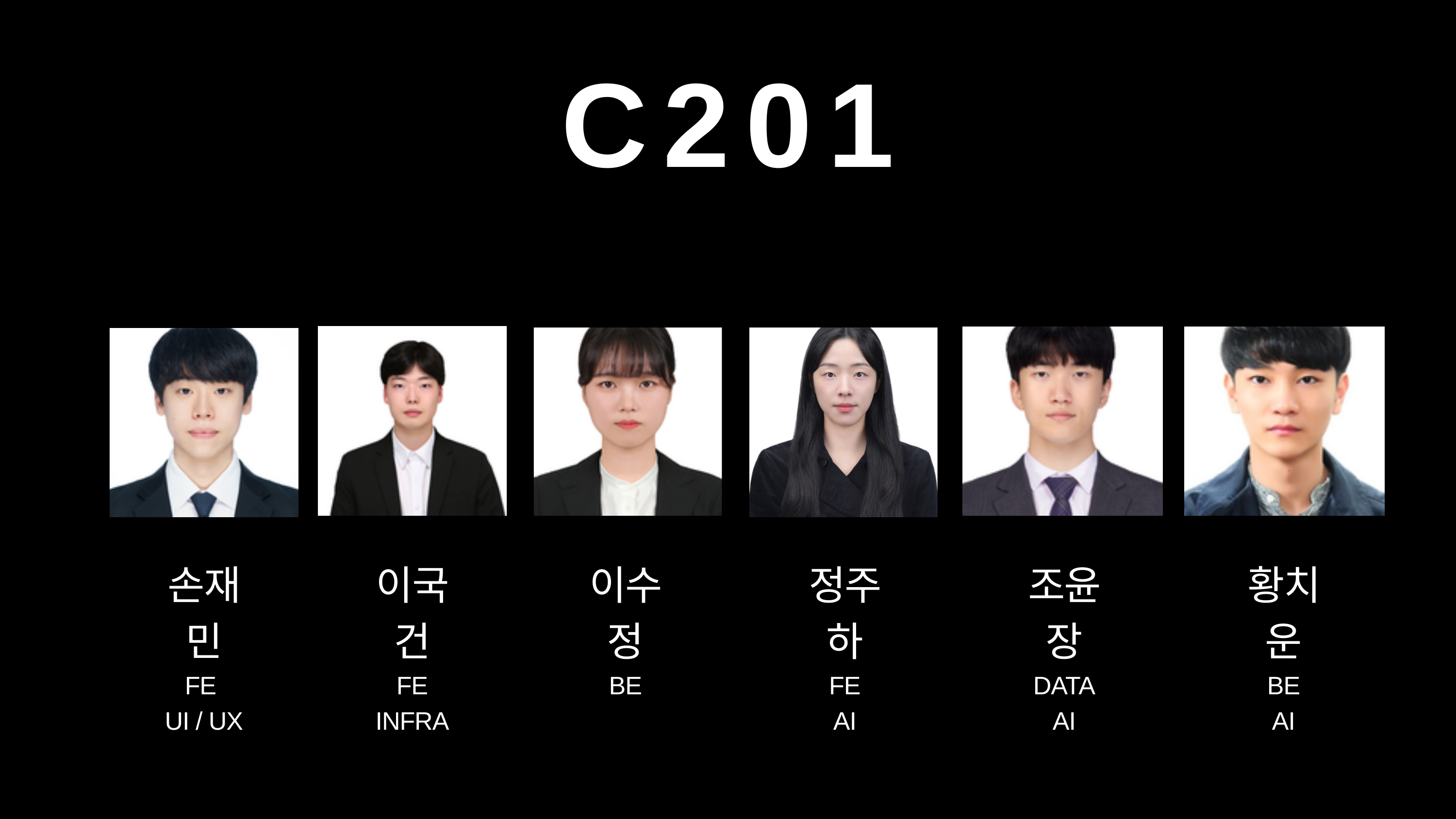

C201

손재민
FE
UI / UX
이국건
FE
INFRA
이수정
BE
정주하
FE
AI
조윤장
DATA
AI
황치운
BE
AI